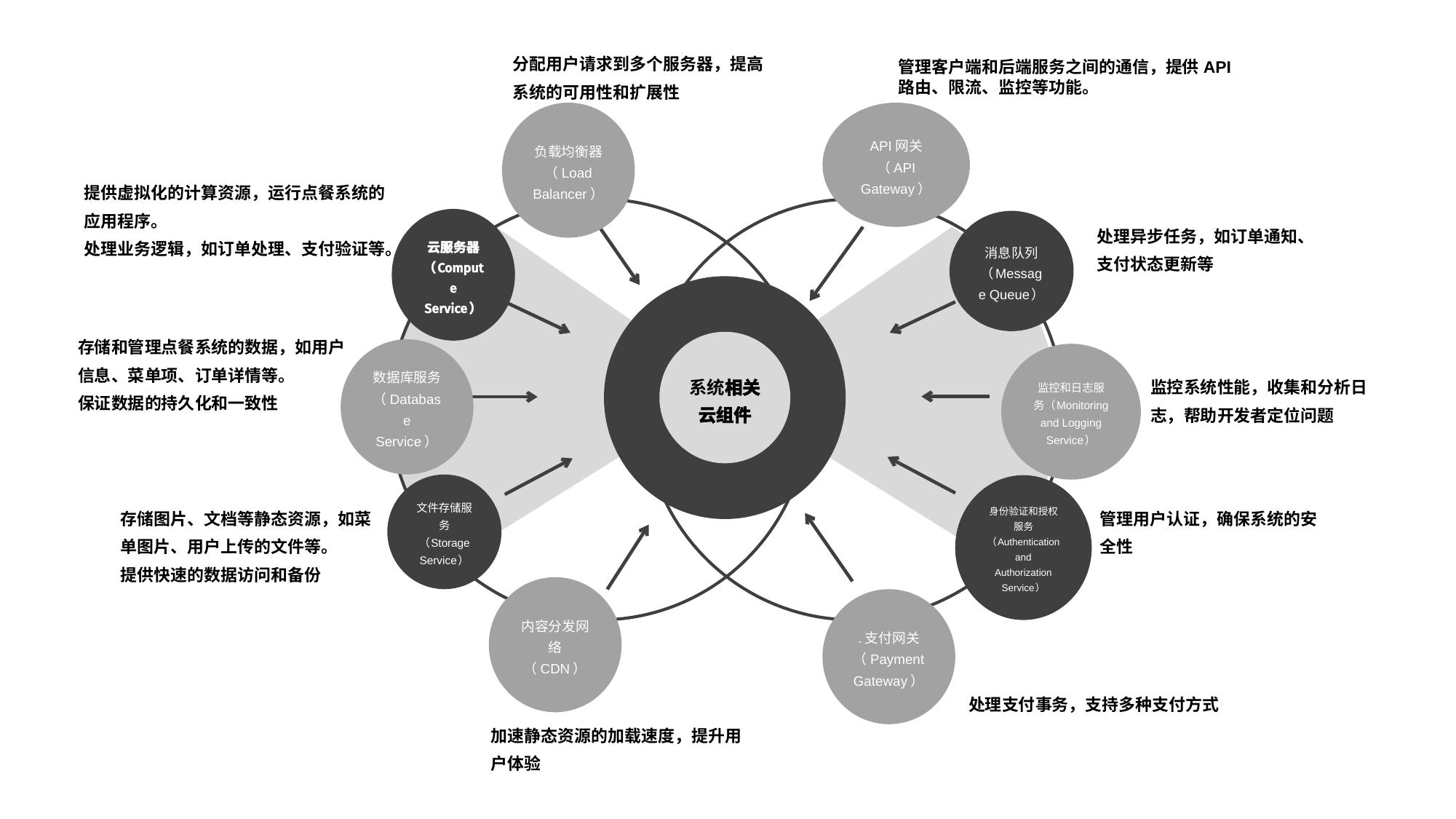

分配用户请求到多个服务器，提高系统的可用性和扩展性
管理客户端和后端服务之间的通信，提供API路由、限流、监控等功能。
负载均衡器（Load Balancer）
API网关（API Gateway）
提供虚拟化的计算资源，运行点餐系统的应用程序。
处理业务逻辑，如订单处理、支付验证等。

云服务器（Compute Service）
消息队列（Message Queue）
处理异步任务，如订单通知、支付状态更新等

系统相关云组件
存储和管理点餐系统的数据，如用户信息、菜单项、订单详情等。
保证数据的持久化和一致性
数据库服务（Database Service）
监控和日志服务（Monitoring and Logging Service）
监控系统性能，收集和分析日志，帮助开发者定位问题
文件存储服务（Storage Service）
身份验证和授权服务（Authentication and Authorization Service）
管理用户认证，确保系统的安全性
存储图片、文档等静态资源，如菜单图片、用户上传的文件等。
提供快速的数据访问和备份
内容分发网络（CDN）
.支付网关（Payment Gateway）
处理支付事务，支持多种支付方式
加速静态资源的加载速度，提升用户体验